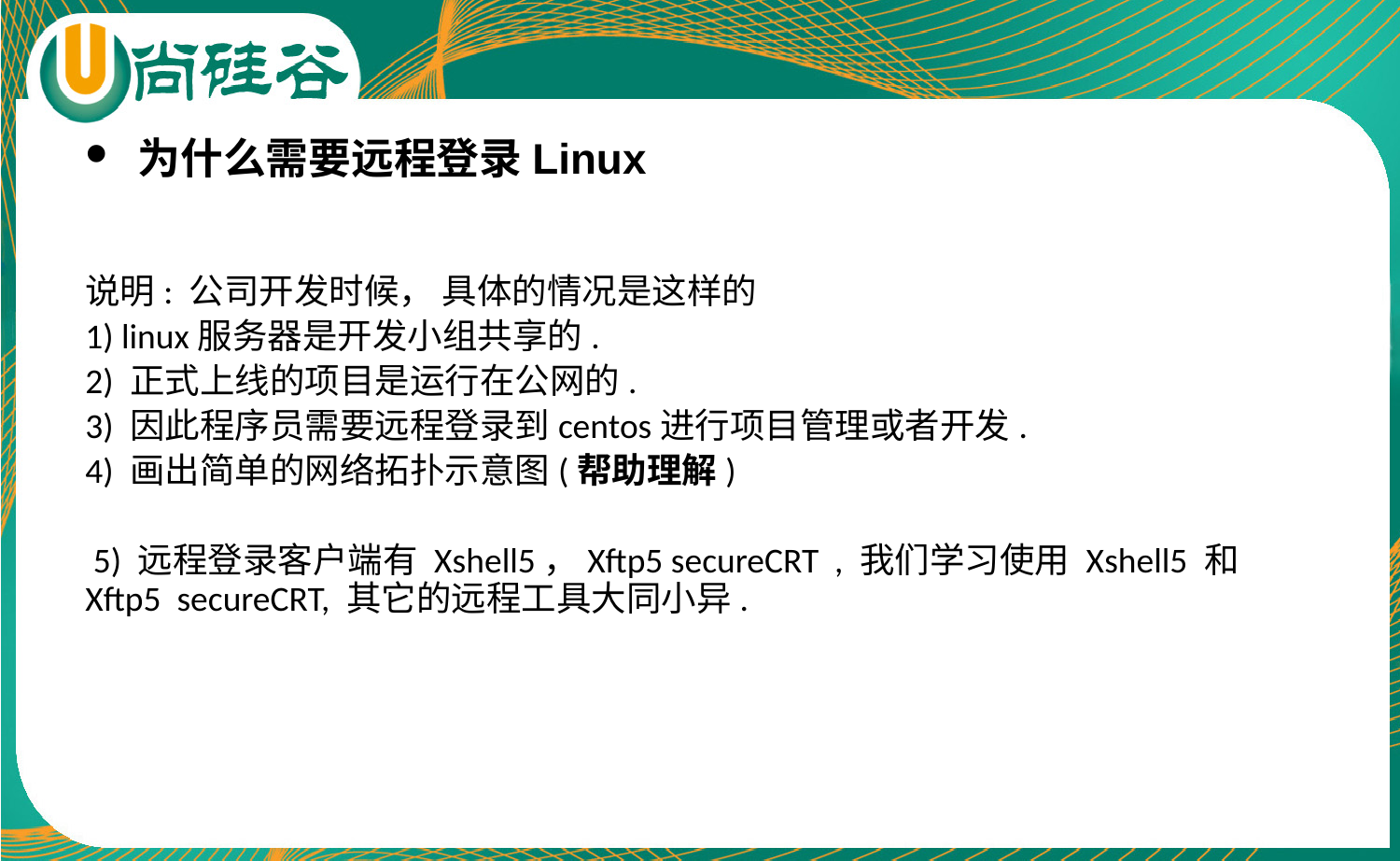

为什么需要远程登录Linux

说明: 公司开发时候， 具体的情况是这样的
1) linux服务器是开发小组共享的.
2) 正式上线的项目是运行在公网的.
3) 因此程序员需要远程登录到centos进行项目管理或者开发.
4) 画出简单的网络拓扑示意图(帮助理解)

 5) 远程登录客户端有 Xshell5，Xftp5 secureCRT  , 我们学习使用 Xshell5 和 Xftp5  secureCRT, 其它的远程工具大同小异.